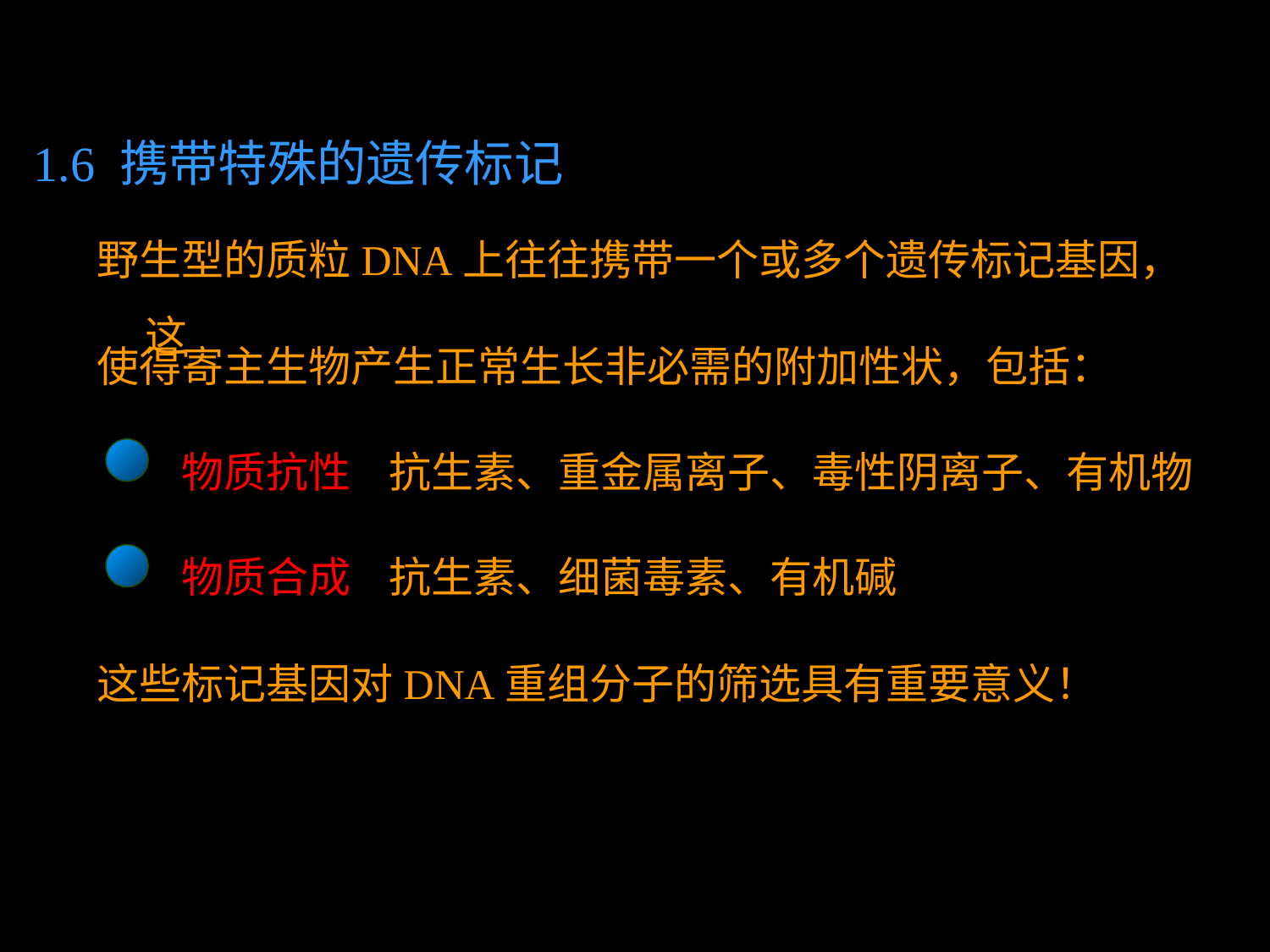

1.6 携带特殊的遗传标记
野生型的质粒DNA上往往携带一个或多个遗传标记基因，这
使得寄主生物产生正常生长非必需的附加性状，包括：
物质抗性    抗生素、重金属离子、毒性阴离子、有机物

物质合成    抗生素、细菌毒素、有机碱

这些标记基因对DNA重组分子的筛选具有重要意义！